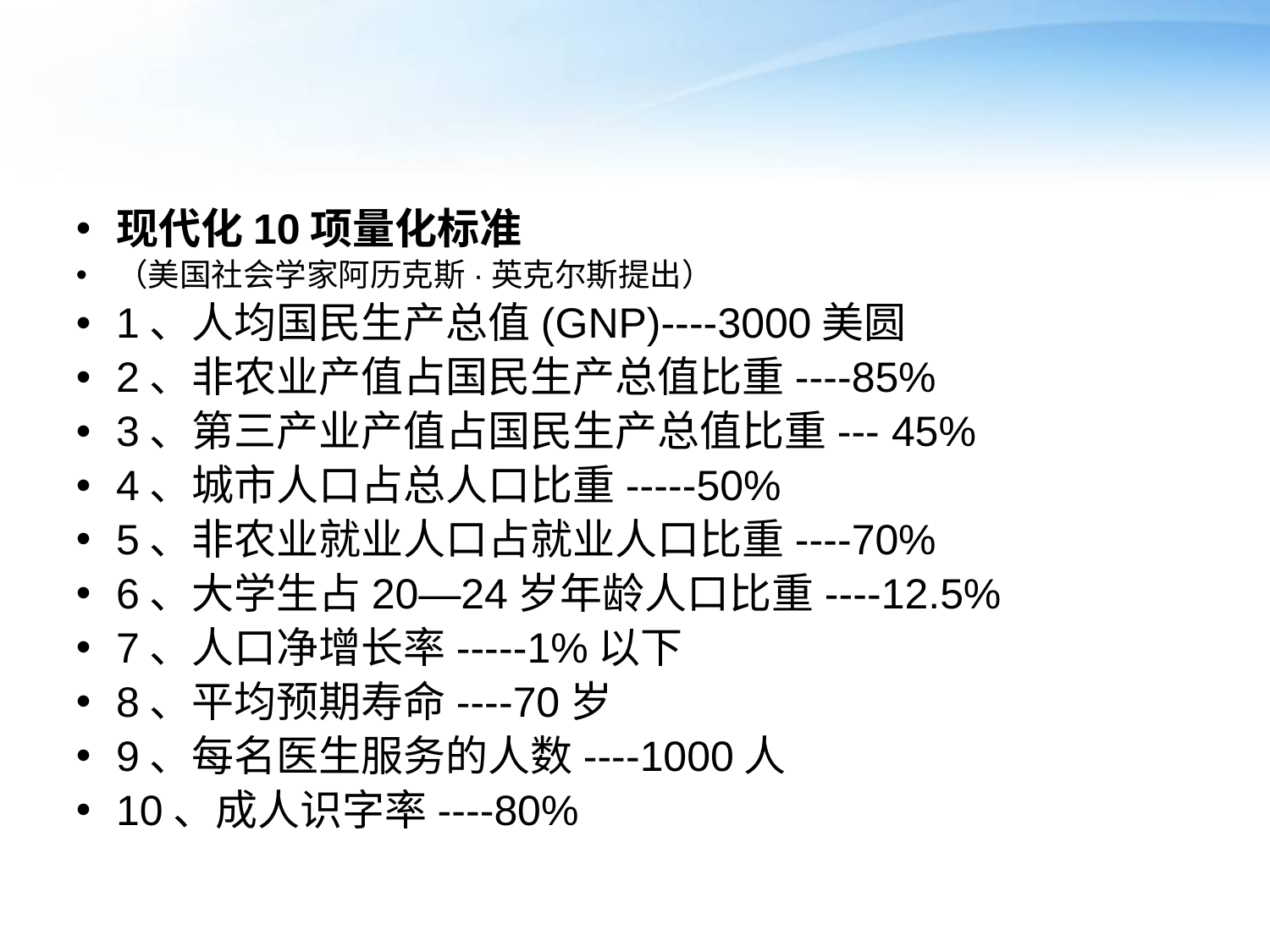

#
现代化10项量化标准
（美国社会学家阿历克斯·英克尔斯提出）
1、人均国民生产总值(GNP)----3000美圆
2、非农业产值占国民生产总值比重----85%
3、第三产业产值占国民生产总值比重--- 45%
4、城市人口占总人口比重-----50%
5、非农业就业人口占就业人口比重----70%
6、大学生占20—24岁年龄人口比重----12.5%
7、人口净增长率-----1%以下
8、平均预期寿命----70岁
9、每名医生服务的人数----1000人
10、成人识字率----80%